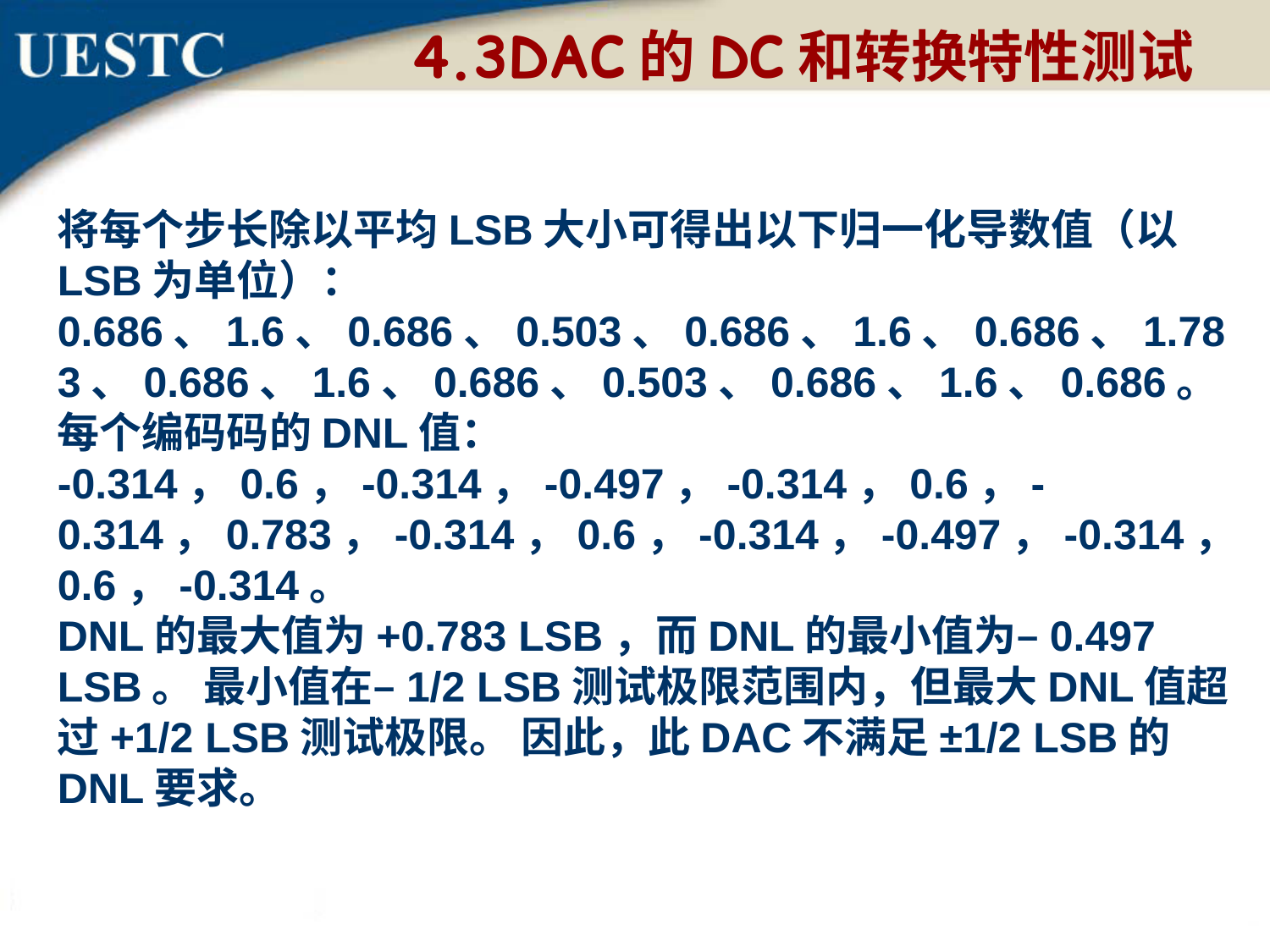

4.3DAC的DC和转换特性测试
将每个步长除以平均LSB大小可得出以下归一化导数值（以LSB为单位）：
0.686、1.6、0.686、0.503、0.686、1.6、0.686、1.783、0.686、1.6、0.686、0.503、0.686、1.6、0.686。
每个编码码的DNL值：
-0.314，0.6，-0.314，-0.497，-0.314，0.6，-0.314，0.783，-0.314，0.6，-0.314，-0.497，-0.314，0.6，-0.314。
DNL的最大值为+0.783 LSB，而DNL的最小值为–0.497 LSB。 最小值在–1/2 LSB测试极限范围内，但最大DNL值超过+1/2 LSB测试极限。 因此，此DAC不满足±1/2 LSB的DNL要求。